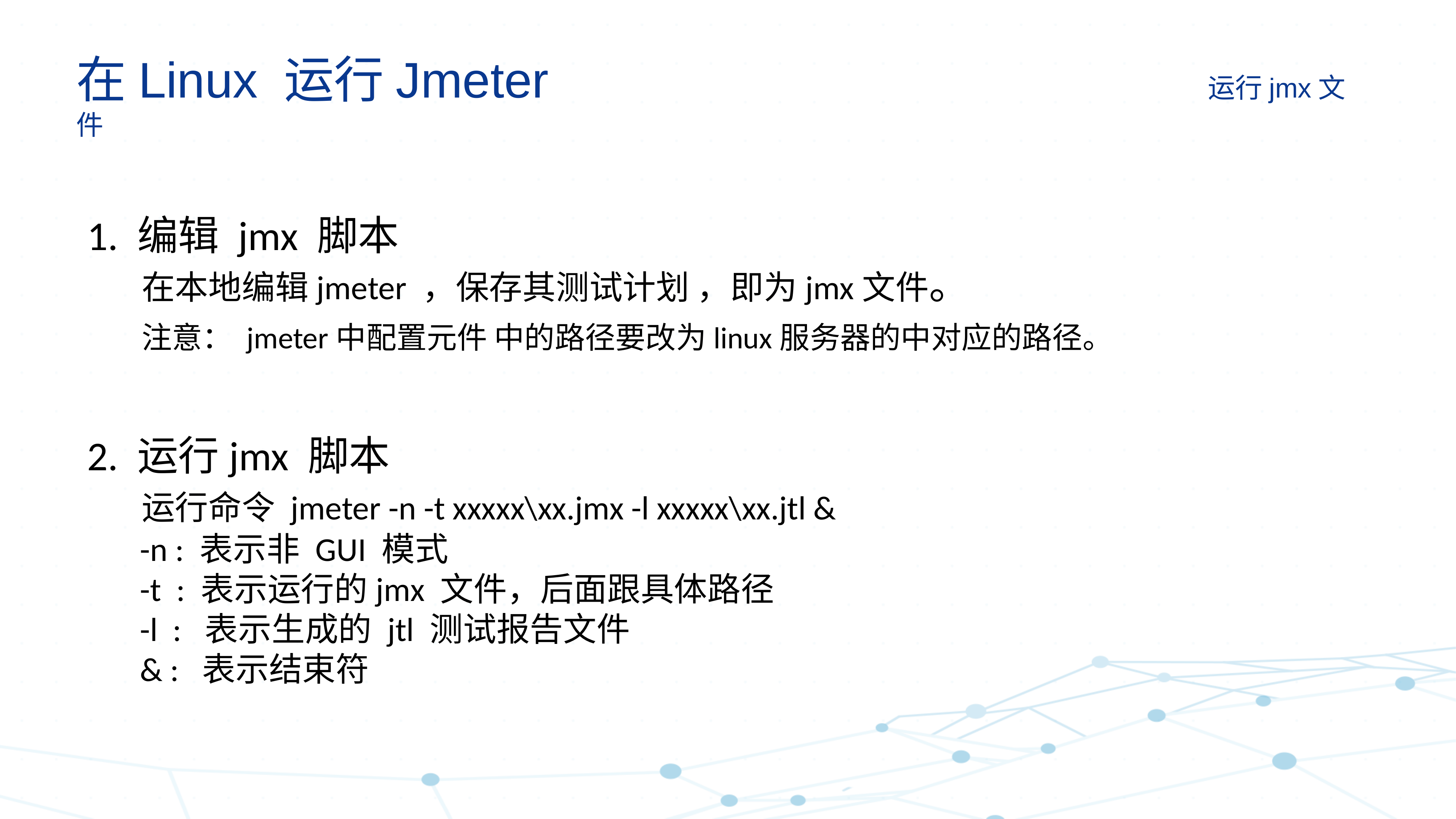

在Linux 运行Jmeter												  运行jmx文件
1. 编辑 jmx 脚本
	在本地编辑jmeter ，保存其测试计划 ，即为jmx文件。
	注意： jmeter中配置元件 中的路径要改为linux服务器的中对应的路径。

2. 运行jmx 脚本
	运行命令 jmeter -n -t xxxxx\xx.jmx -l xxxxx\xx.jtl &
       -n : 表示非 GUI 模式
       -t  : 表示运行的jmx 文件，后面跟具体路径
       -l  :  表示生成的 jtl 测试报告文件
       & :  表示结束符